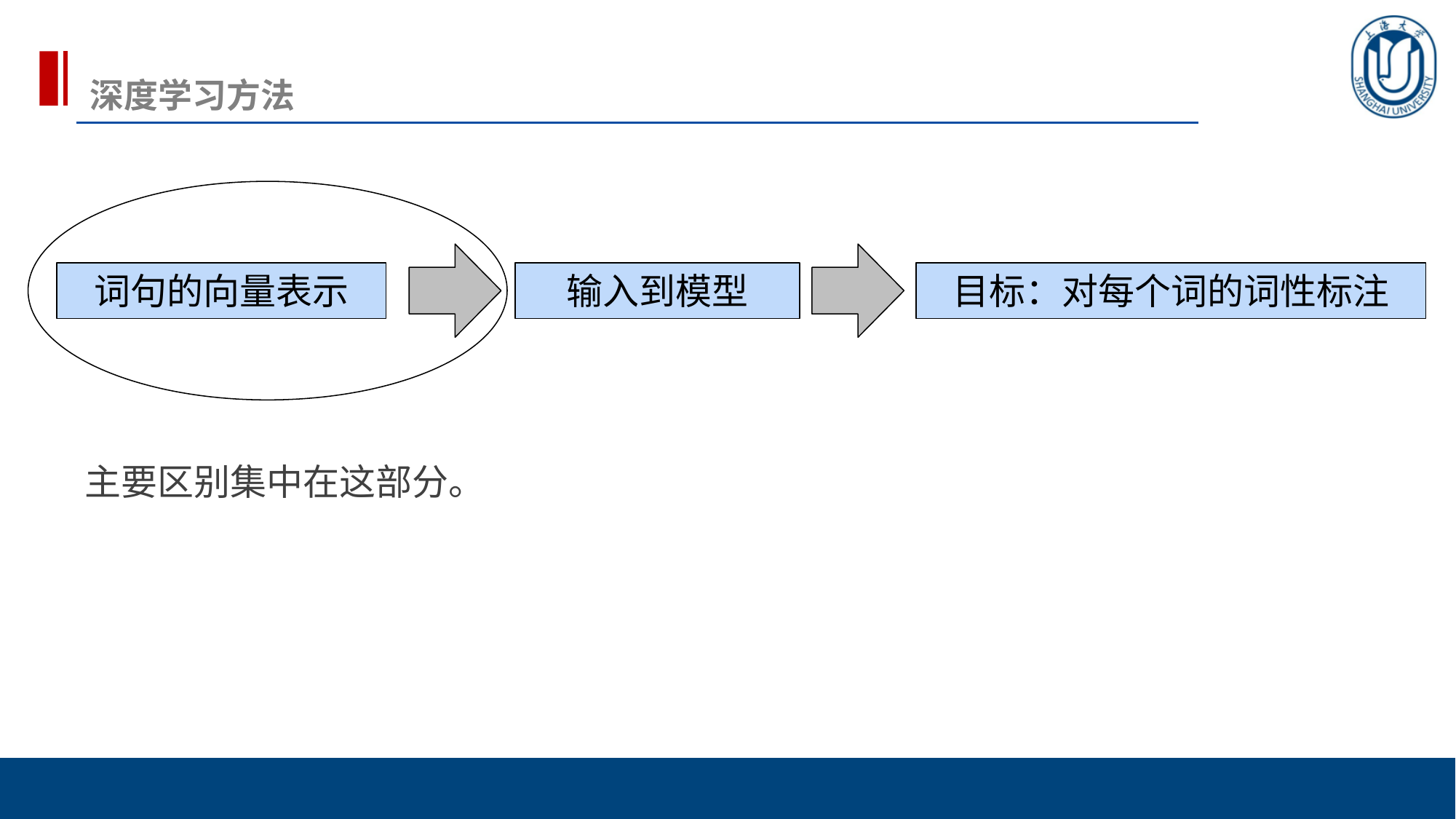

# 深度学习方法

主要区别集中在这部分。

词句的向量表示
输入到模型
目标：对每个词的词性标注
35